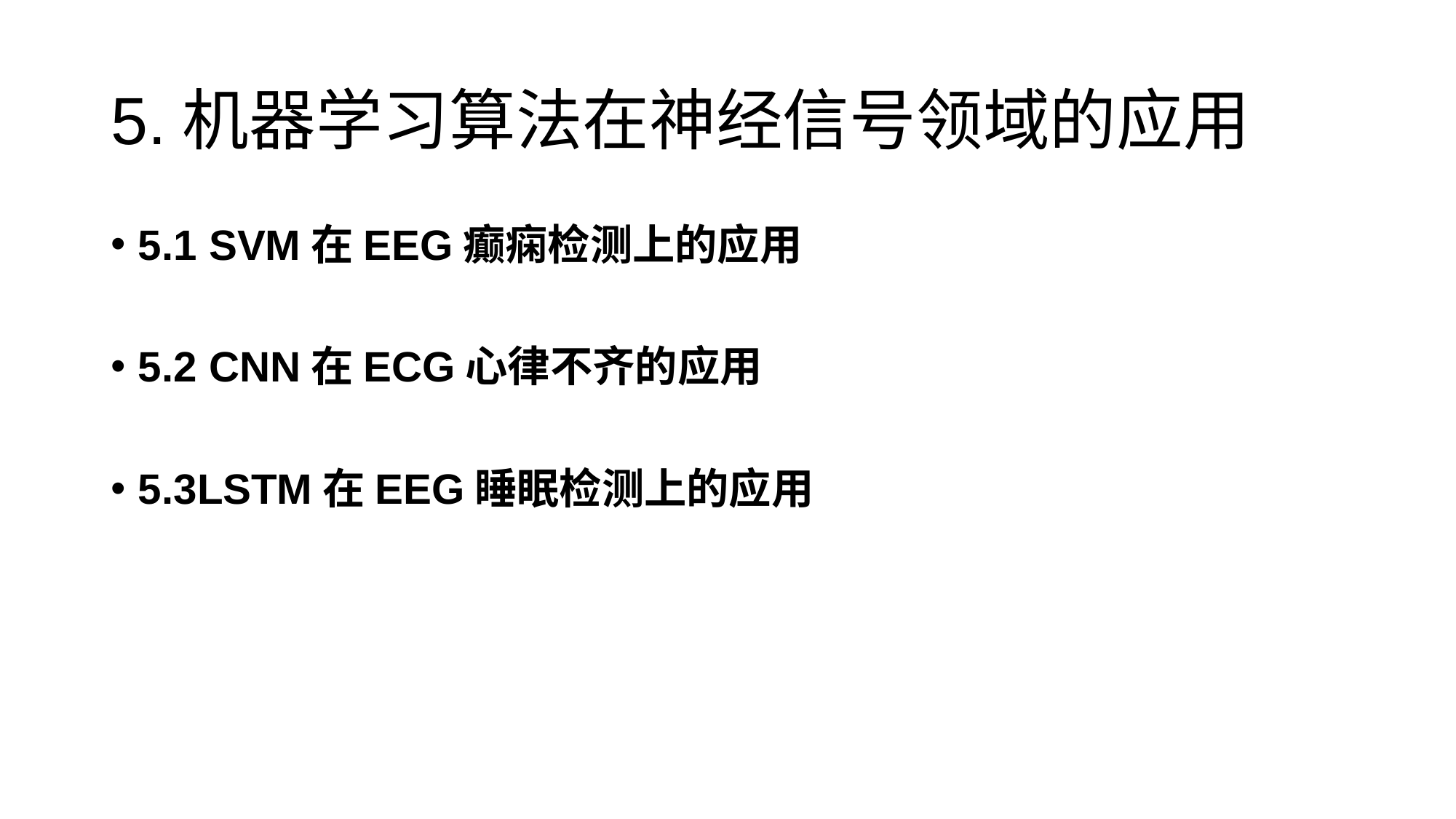

# 5.机器学习算法在神经信号领域的应用
5.1 SVM在EEG癫痫检测上的应用

5.2 CNN在ECG心律不齐的应用

5.3LSTM在EEG睡眠检测上的应用